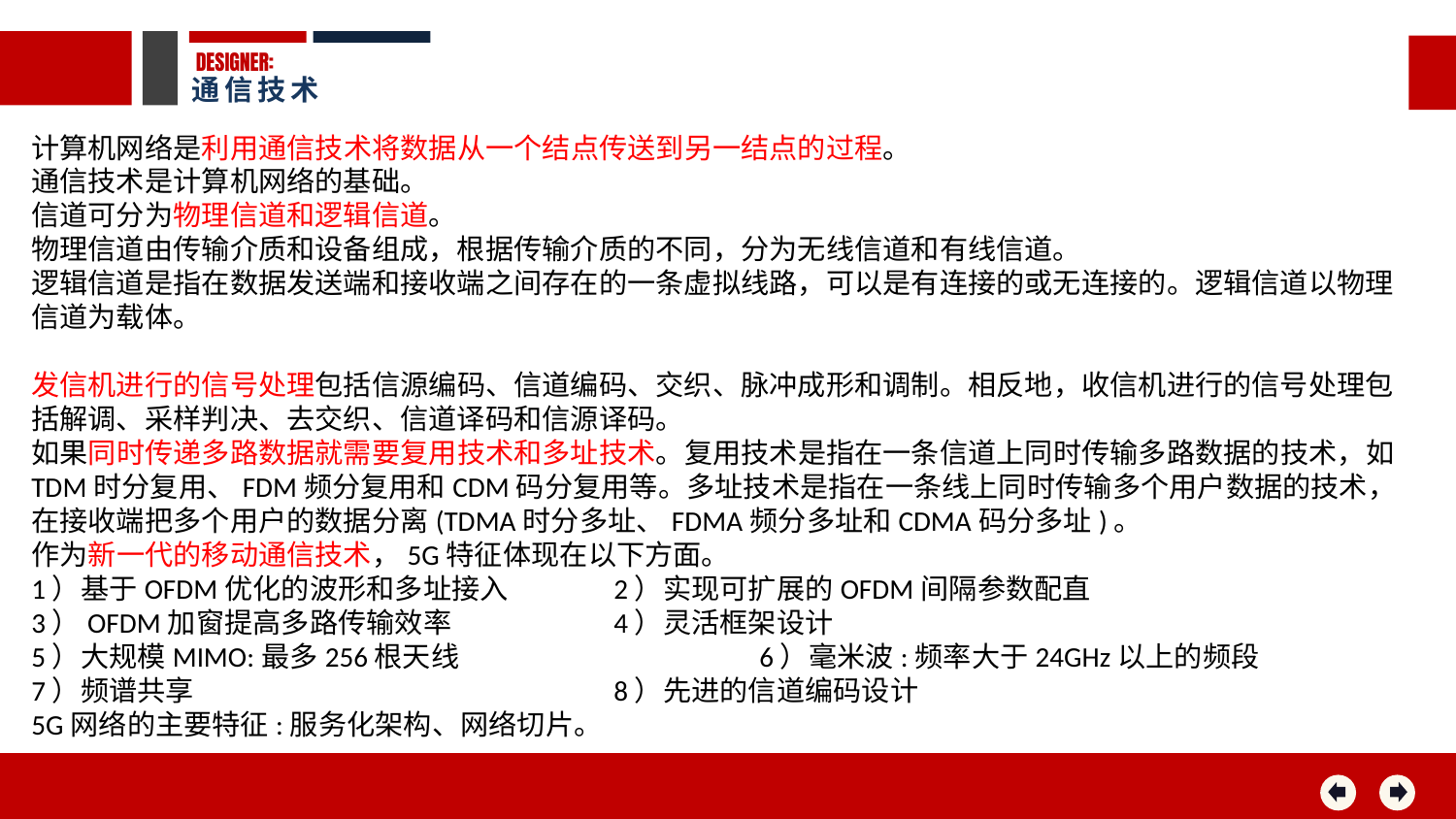

DESIGNER:
通信技术
计算机网络是利用通信技术将数据从一个结点传送到另一结点的过程。
通信技术是计算机网络的基础。
信道可分为物理信道和逻辑信道。
物理信道由传输介质和设备组成，根据传输介质的不同，分为无线信道和有线信道。
逻辑信道是指在数据发送端和接收端之间存在的一条虚拟线路，可以是有连接的或无连接的。逻辑信道以物理信道为载体。

发信机进行的信号处理包括信源编码、信道编码、交织、脉冲成形和调制。相反地，收信机进行的信号处理包括解调、采样判决、去交织、信道译码和信源译码。
如果同时传递多路数据就需要复用技术和多址技术。复用技术是指在一条信道上同时传输多路数据的技术，如TDM时分复用、FDM频分复用和CDM码分复用等。多址技术是指在一条线上同时传输多个用户数据的技术，在接收端把多个用户的数据分离(TDMA时分多址、FDMA频分多址和CDMA码分多址)。
作为新一代的移动通信技术，5G特征体现在以下方面。
1）基于OFDM优化的波形和多址接入	2）实现可扩展的OFDM间隔参数配直
3）OFDM加窗提高多路传输效率		4）灵活框架设计
5）大规模MIMO:最多256根天线  		6）毫米波:频率大于24GHz以上的频段
7）频谱共享   			8）先进的信道编码设计
5G网络的主要特征:服务化架构、网络切片。